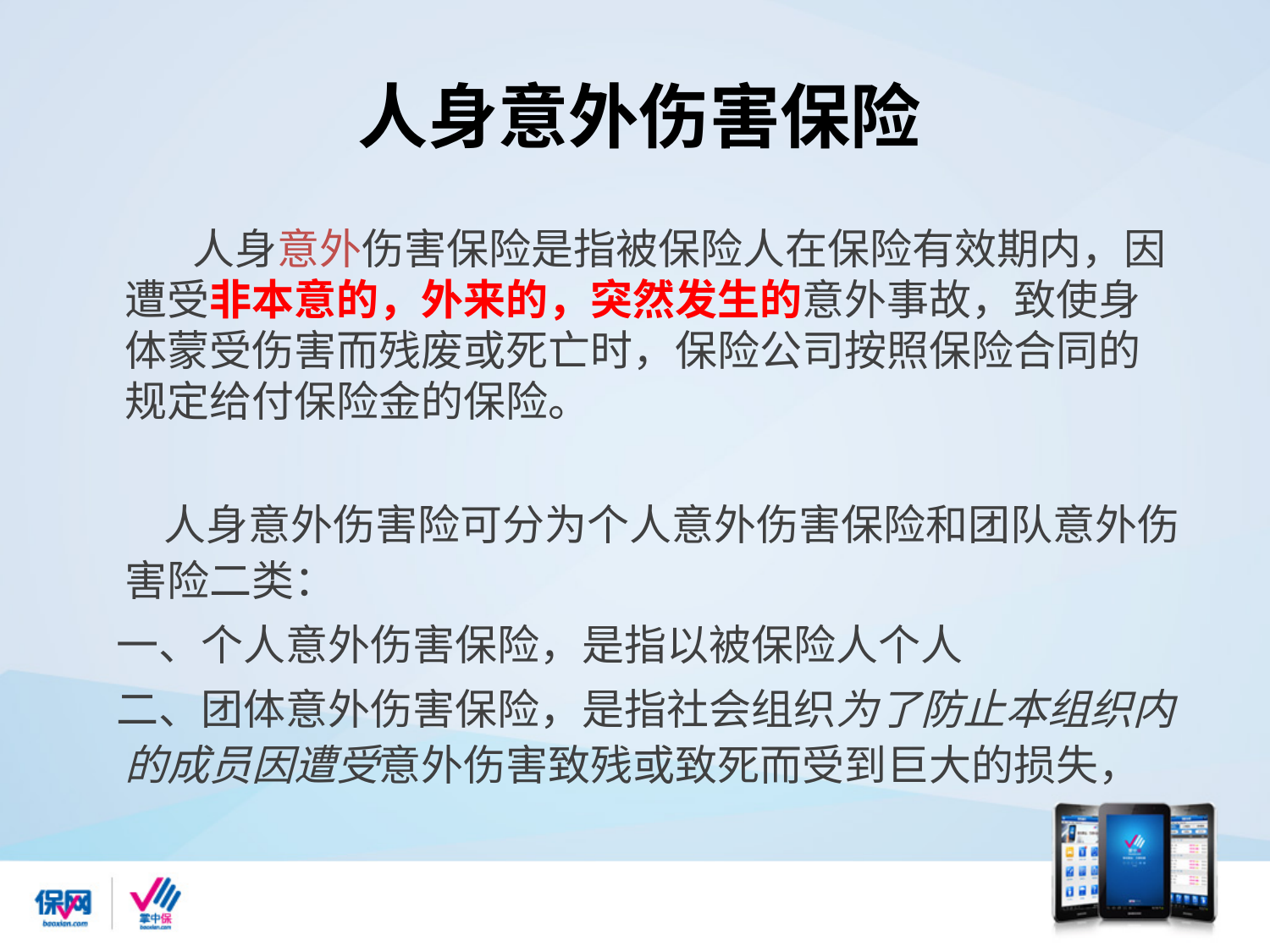

人身意外伤害保险
           人身意外伤害保险是指被保险人在保险有效期内，因遭受非本意的，外来的，突然发生的意外事故，致使身体蒙受伤害而残废或死亡时，保险公司按照保险合同的规定给付保险金的保险。

        人身意外伤害险可分为个人意外伤害保险和团队意外伤害险二类：
   一、个人意外伤害保险，是指以被保险人个人
   二、团体意外伤害保险，是指社会组织为了防止本组织内的成员因遭受意外伤害致残或致死而受到巨大的损失，